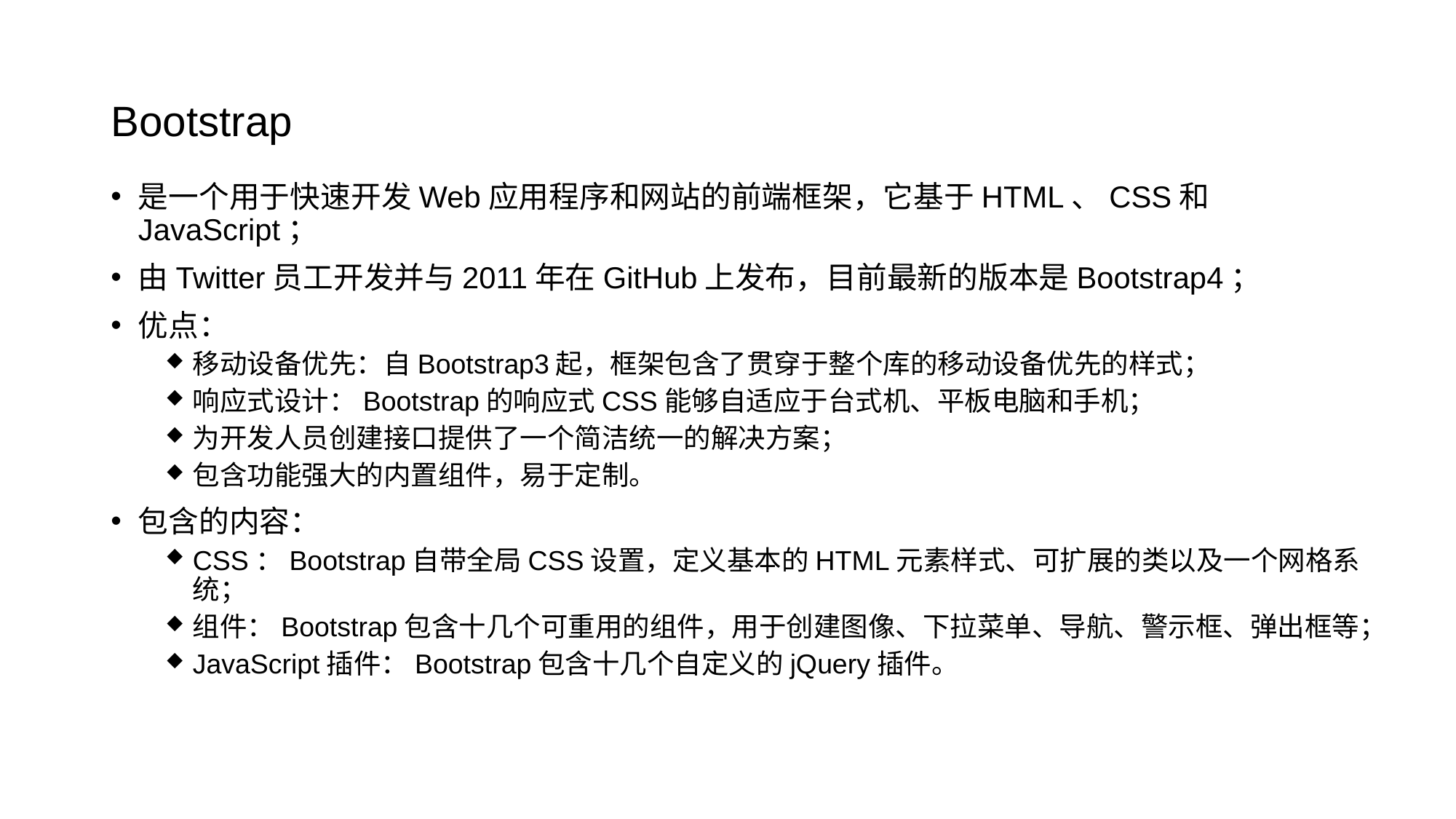

# Bootstrap
是一个用于快速开发Web应用程序和网站的前端框架，它基于HTML、CSS和JavaScript；
由Twitter员工开发并与2011年在GitHub上发布，目前最新的版本是Bootstrap4；
优点：
移动设备优先：自Bootstrap3起，框架包含了贯穿于整个库的移动设备优先的样式；
响应式设计：Bootstrap的响应式CSS能够自适应于台式机、平板电脑和手机；
为开发人员创建接口提供了一个简洁统一的解决方案；
包含功能强大的内置组件，易于定制。
包含的内容：
CSS：Bootstrap自带全局CSS设置，定义基本的HTML元素样式、可扩展的类以及一个网格系统；
组件：Bootstrap包含十几个可重用的组件，用于创建图像、下拉菜单、导航、警示框、弹出框等；
JavaScript插件：Bootstrap包含十几个自定义的jQuery插件。